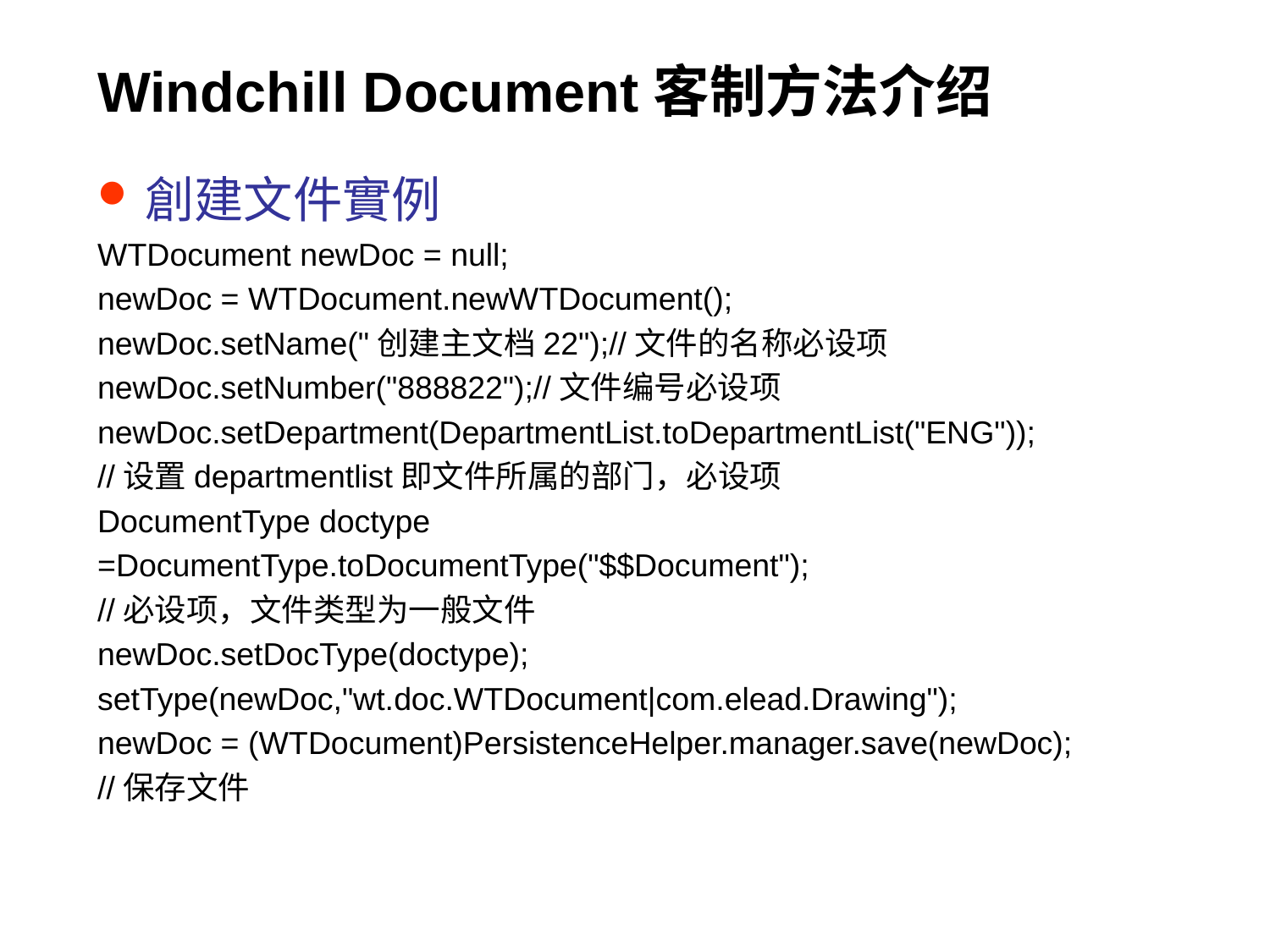

# Windchill Document客制方法介绍
創建文件實例
WTDocument newDoc = null;
newDoc = WTDocument.newWTDocument();
newDoc.setName("创建主文档22");//文件的名称必设项
newDoc.setNumber("888822");//文件编号必设项
newDoc.setDepartment(DepartmentList.toDepartmentList("ENG"));
//设置departmentlist即文件所属的部门，必设项
DocumentType doctype
=DocumentType.toDocumentType("$$Document");
//必设项，文件类型为一般文件
newDoc.setDocType(doctype);
setType(newDoc,"wt.doc.WTDocument|com.elead.Drawing");
newDoc = (WTDocument)PersistenceHelper.manager.save(newDoc);
//保存文件